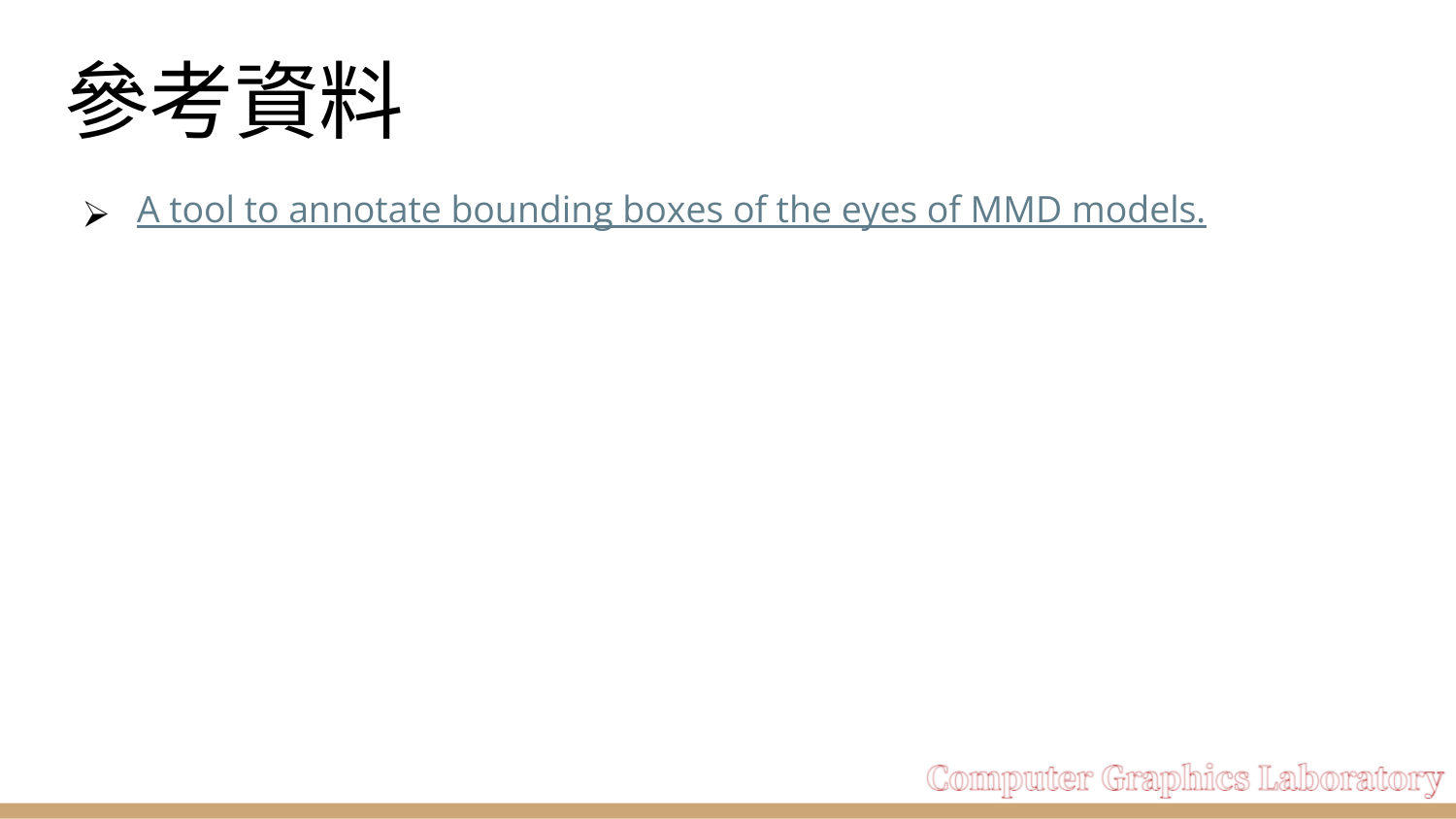

# 參考資料
A tool to annotate bounding boxes of the eyes of MMD models.